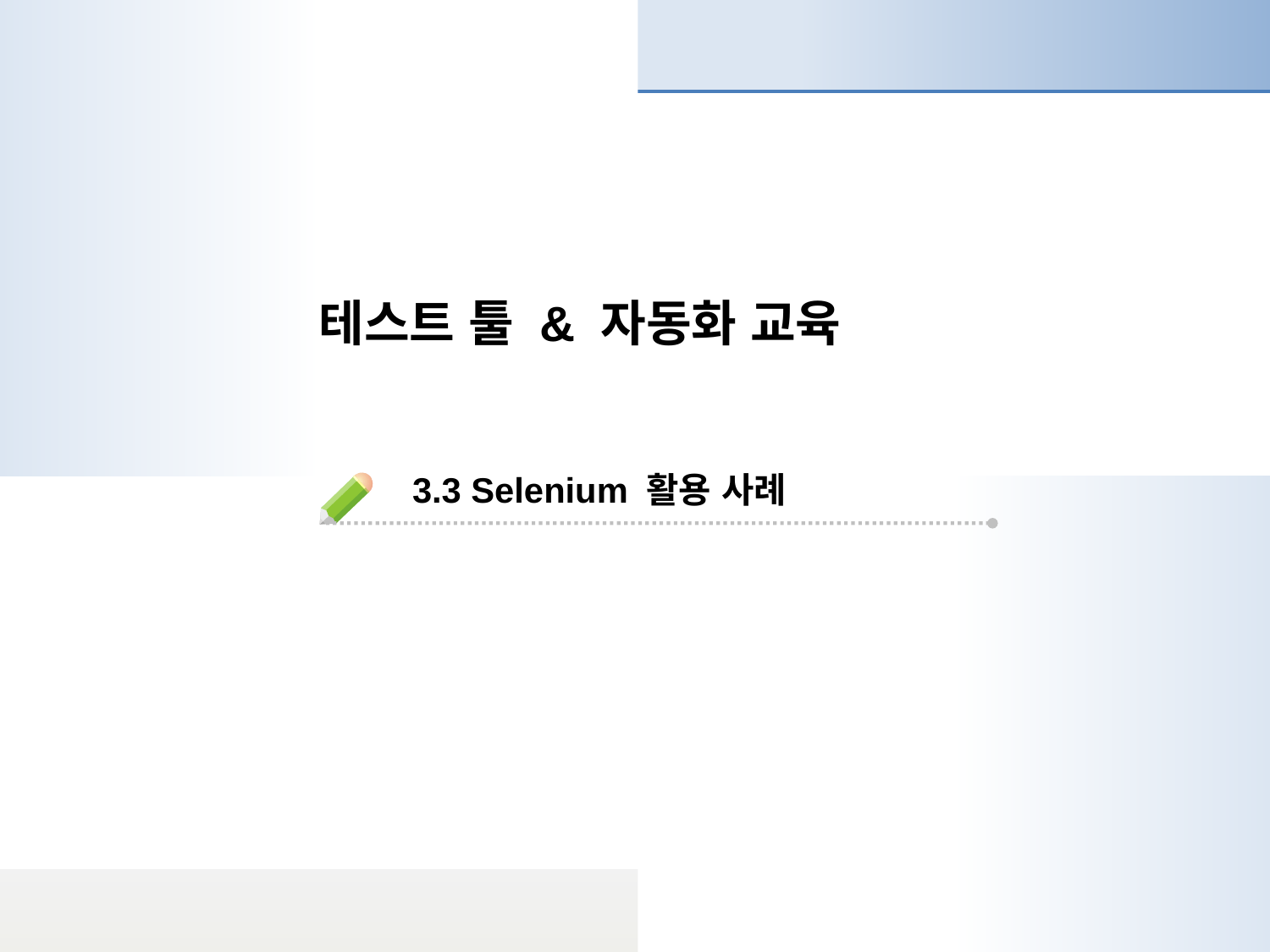

테스트 툴 & 자동화 교육
3.3 Selenium 활용 사례